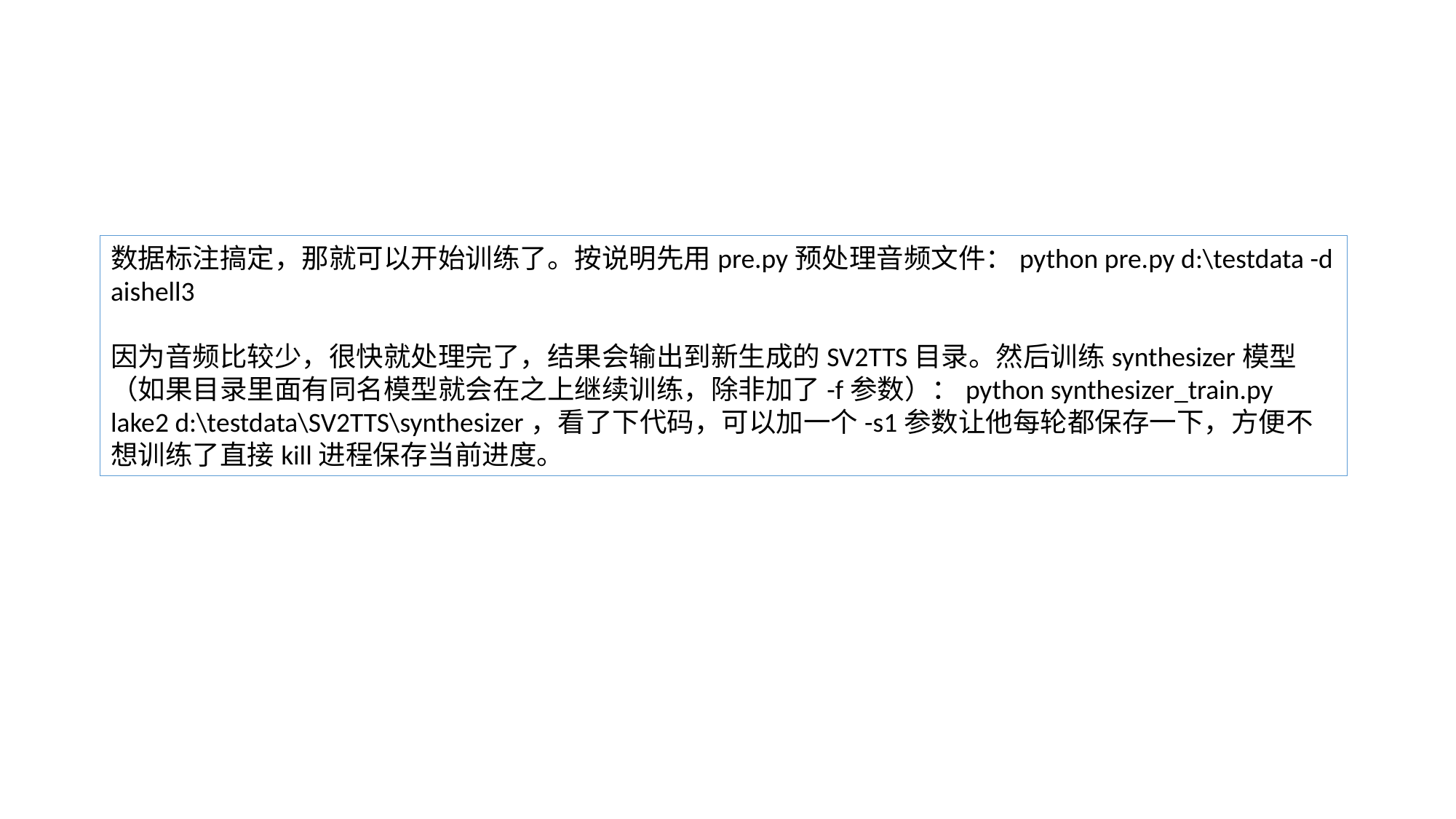

#
数据标注搞定，那就可以开始训练了。按说明先用pre.py预处理音频文件：python pre.py d:\testdata -d aishell3

因为音频比较少，很快就处理完了，结果会输出到新生成的SV2TTS目录。然后训练synthesizer模型（如果目录里面有同名模型就会在之上继续训练，除非加了-f参数）：python synthesizer_train.py lake2 d:\testdata\SV2TTS\synthesizer，看了下代码，可以加一个-s1参数让他每轮都保存一下，方便不想训练了直接kill进程保存当前进度。